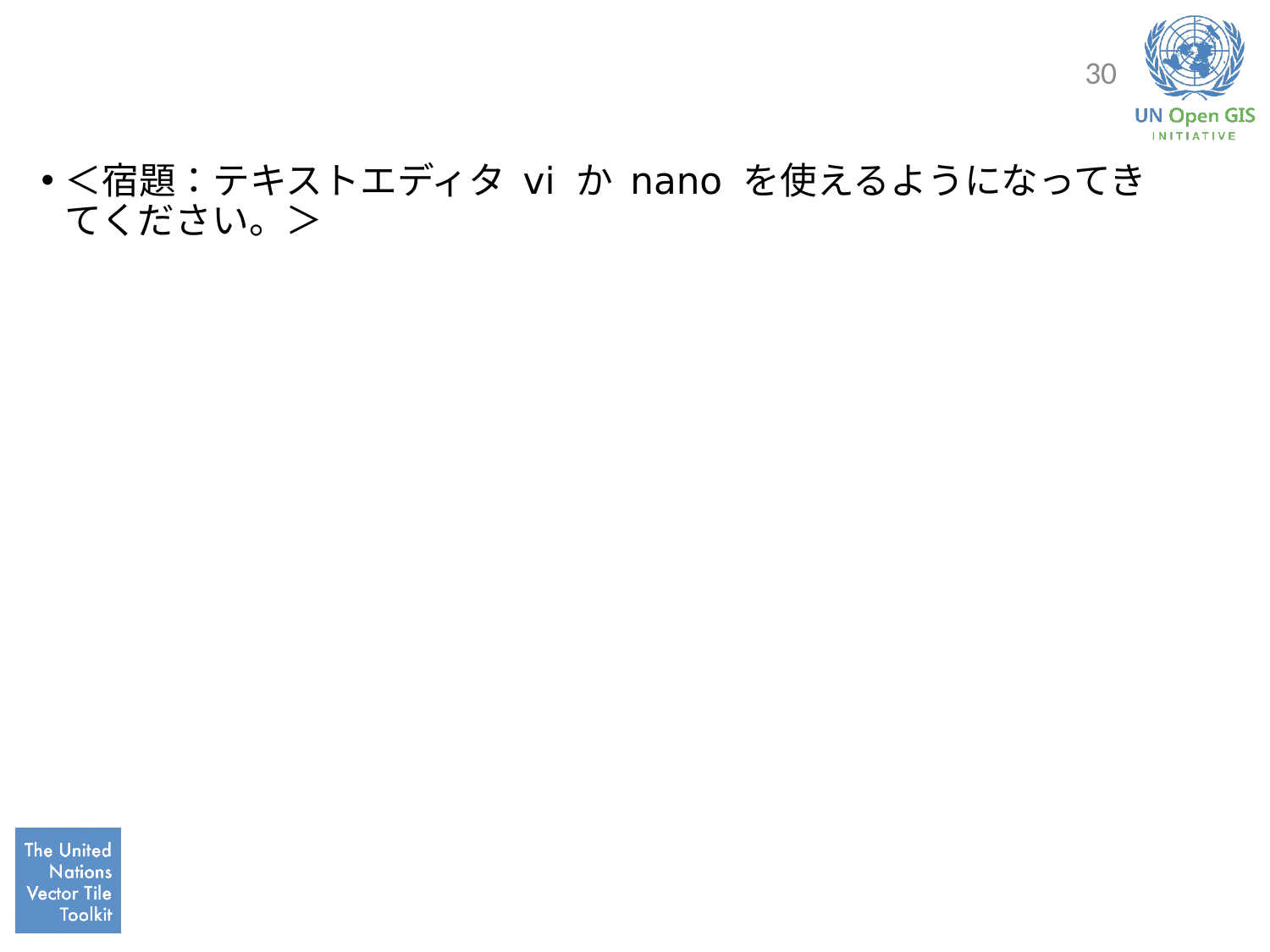

#
30
＜宿題：テキストエディタ vi か nano を使えるようになってきてください。＞